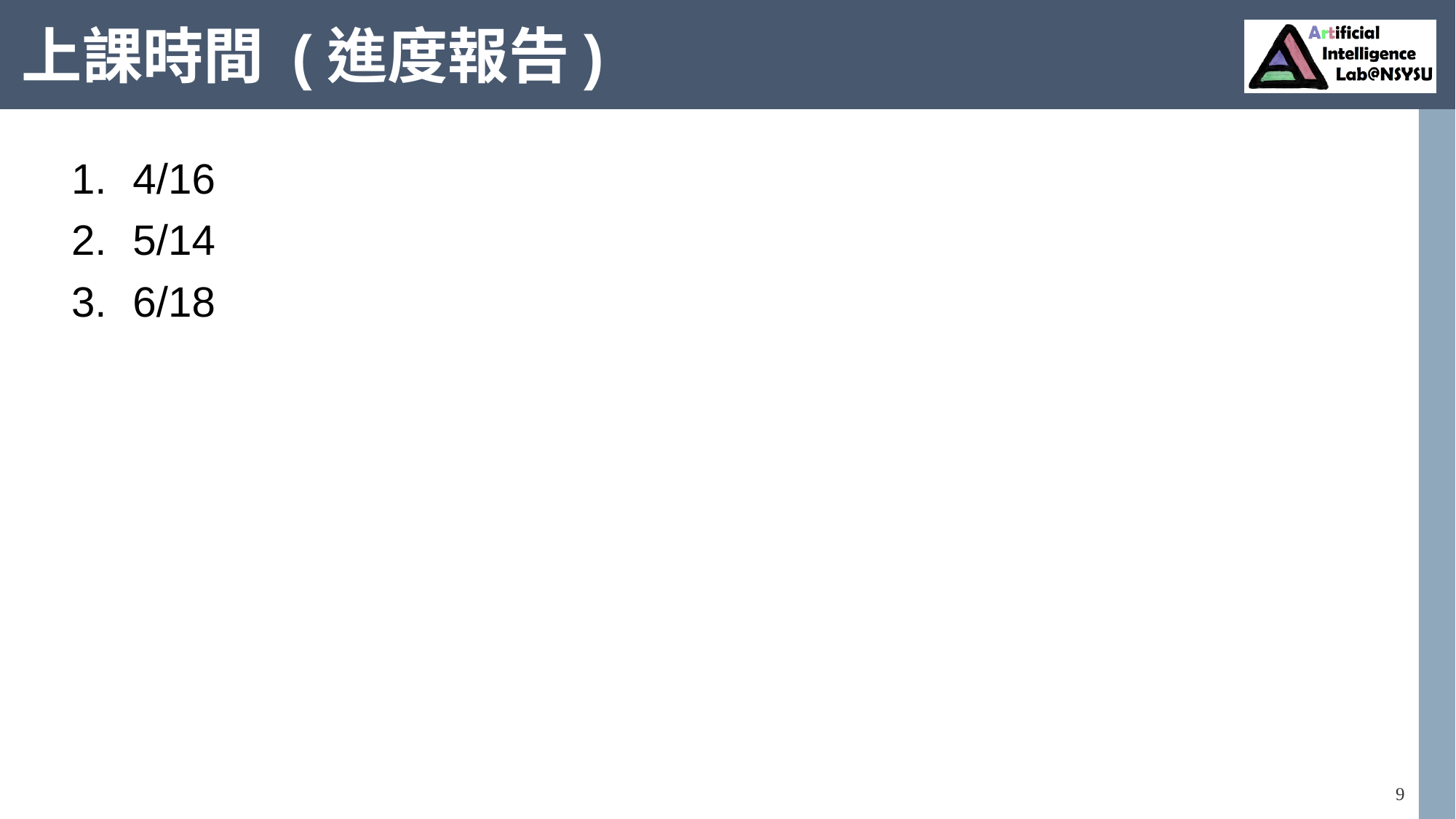

# 上課時間 (進度報告)
4/16
5/14
6/18

9